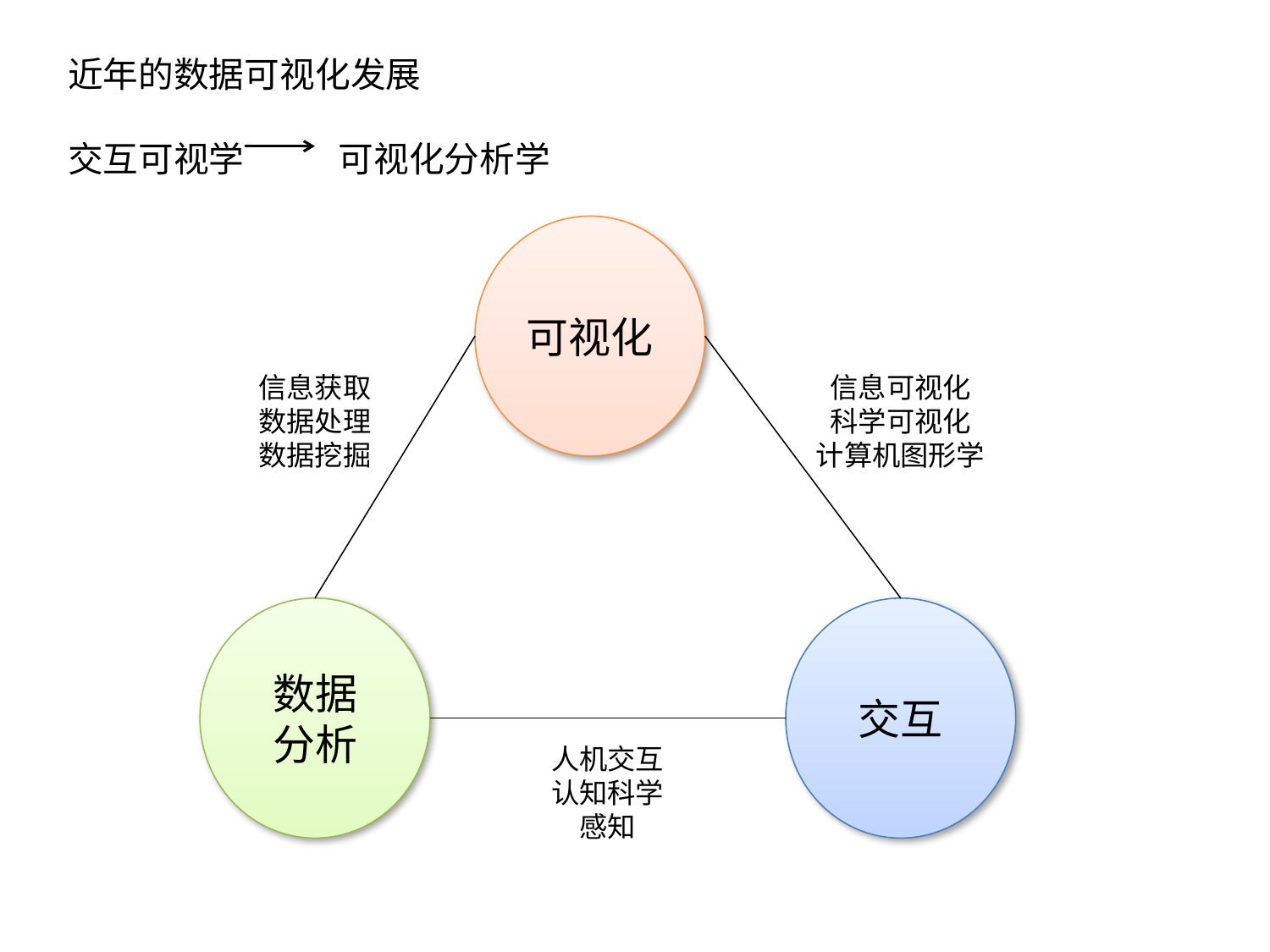

# 近年的数据可视化发展 交互可视学            可视化分析学
可视化
信息可视化
科学可视化
计算机图形学
信息获取
数据处理
数据挖掘
数据
分析
交互
人机交互
认知科学
感知